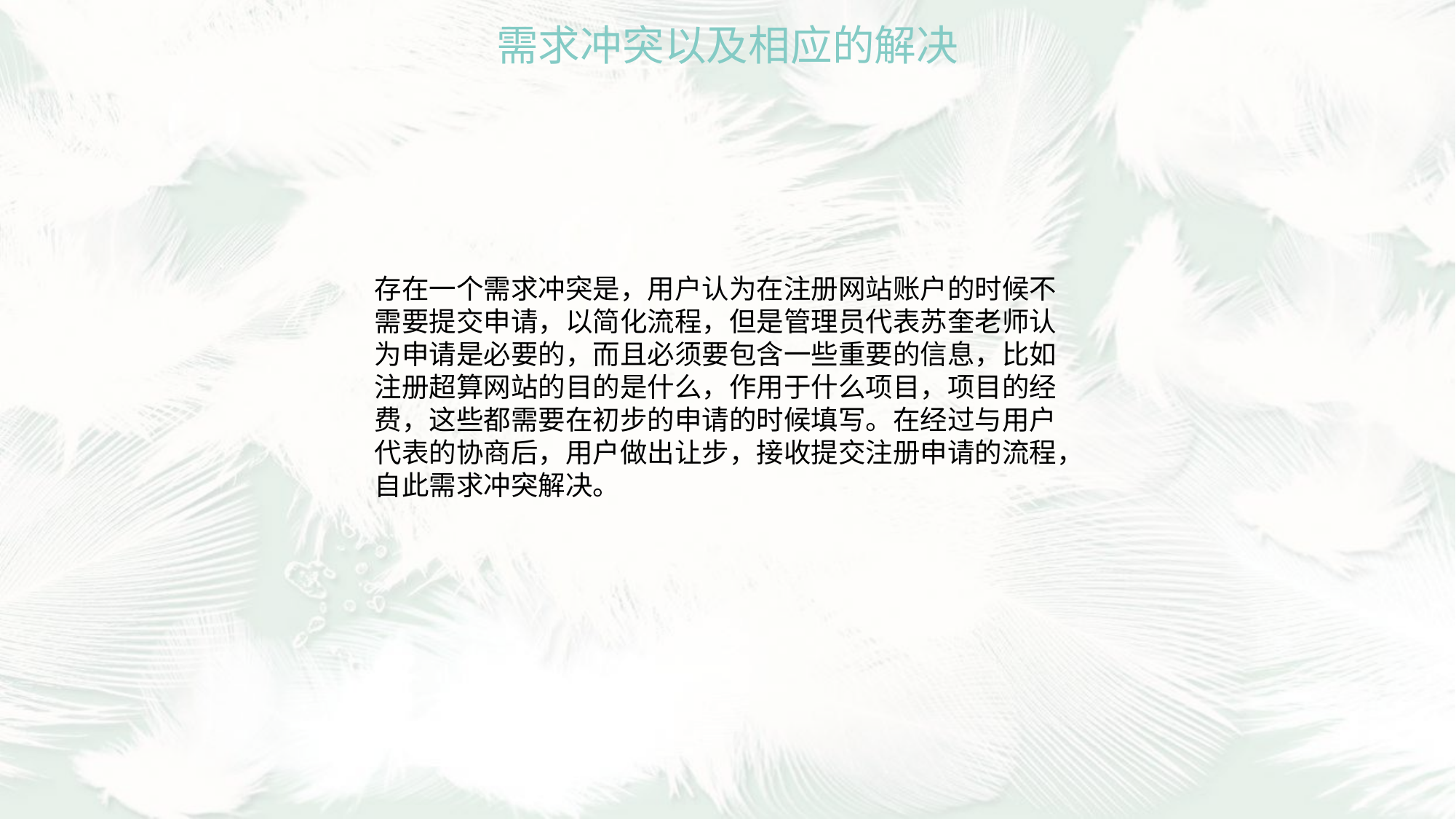

需求冲突以及相应的解决
存在一个需求冲突是，用户认为在注册网站账户的时候不需要提交申请，以简化流程，但是管理员代表苏奎老师认为申请是必要的，而且必须要包含一些重要的信息，比如注册超算网站的目的是什么，作用于什么项目，项目的经费，这些都需要在初步的申请的时候填写。在经过与用户代表的协商后，用户做出让步，接收提交注册申请的流程，自此需求冲突解决。